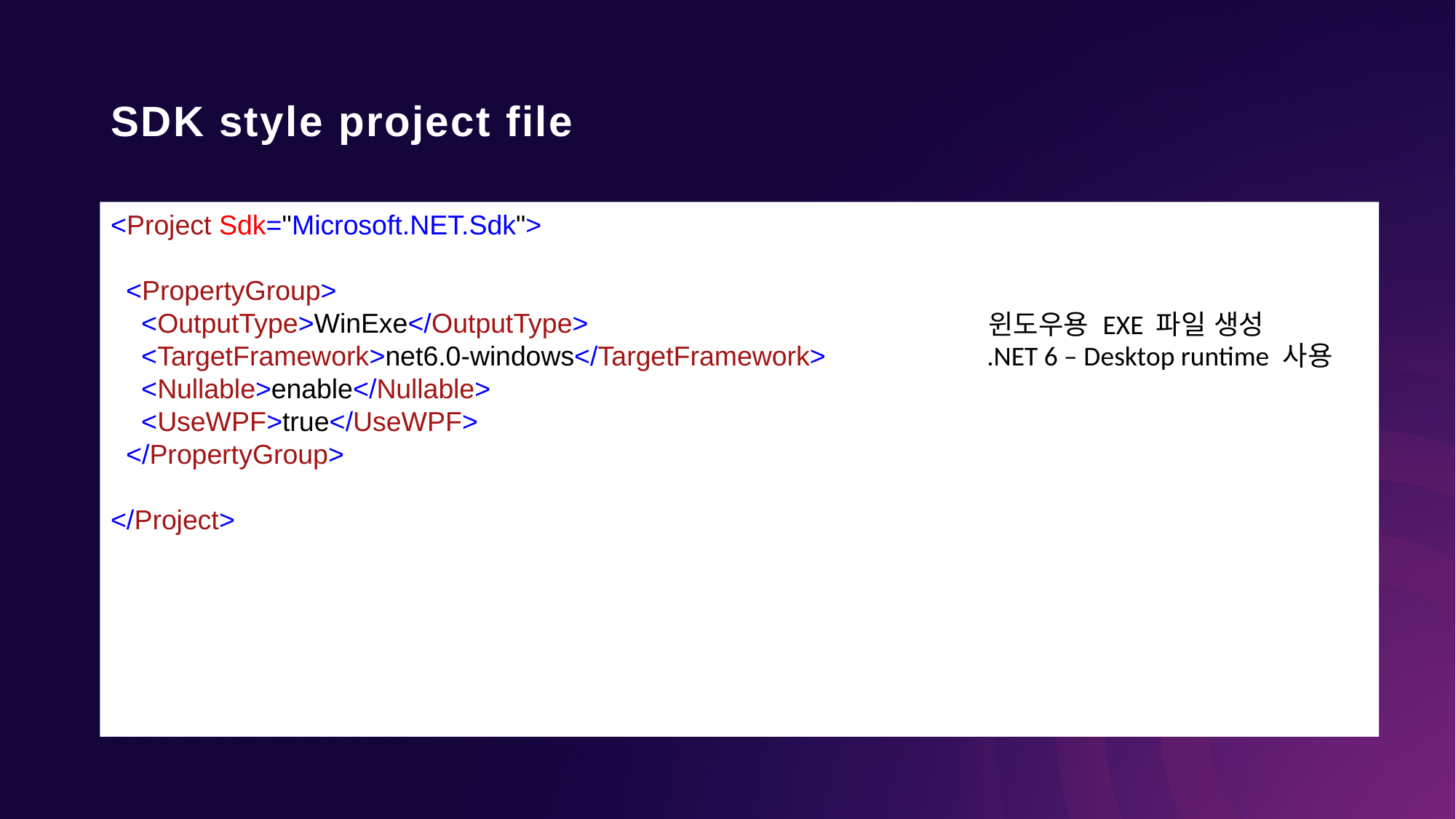

# SDK style project file
<Project Sdk="Microsoft.NET.Sdk">

  <PropertyGroup>
    <OutputType>WinExe</OutputType>
    <TargetFramework>net6.0-windows</TargetFramework>
    <Nullable>enable</Nullable>
    <UseWPF>true</UseWPF>
  </PropertyGroup>

</Project>

윈도우용 EXE 파일 생성
.NET 6 – Desktop runtime 사용